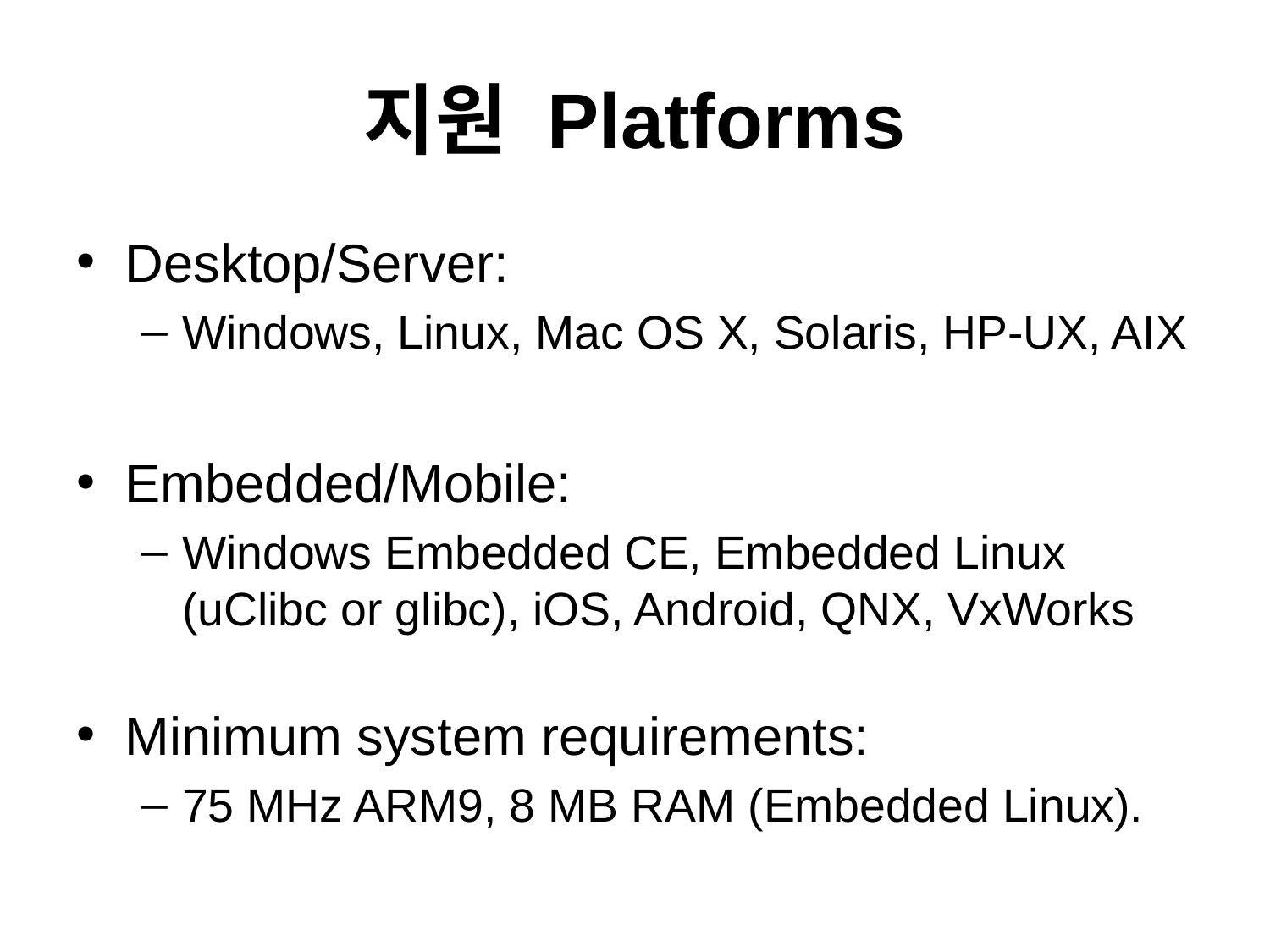

# 지원 Platforms
Desktop/Server:
Windows, Linux, Mac OS X, Solaris, HP-UX, AIX

Embedded/Mobile:
Windows Embedded CE, Embedded Linux (uClibc or glibc), iOS, Android, QNX, VxWorks
Minimum system requirements:
75 MHz ARM9, 8 MB RAM (Embedded Linux).